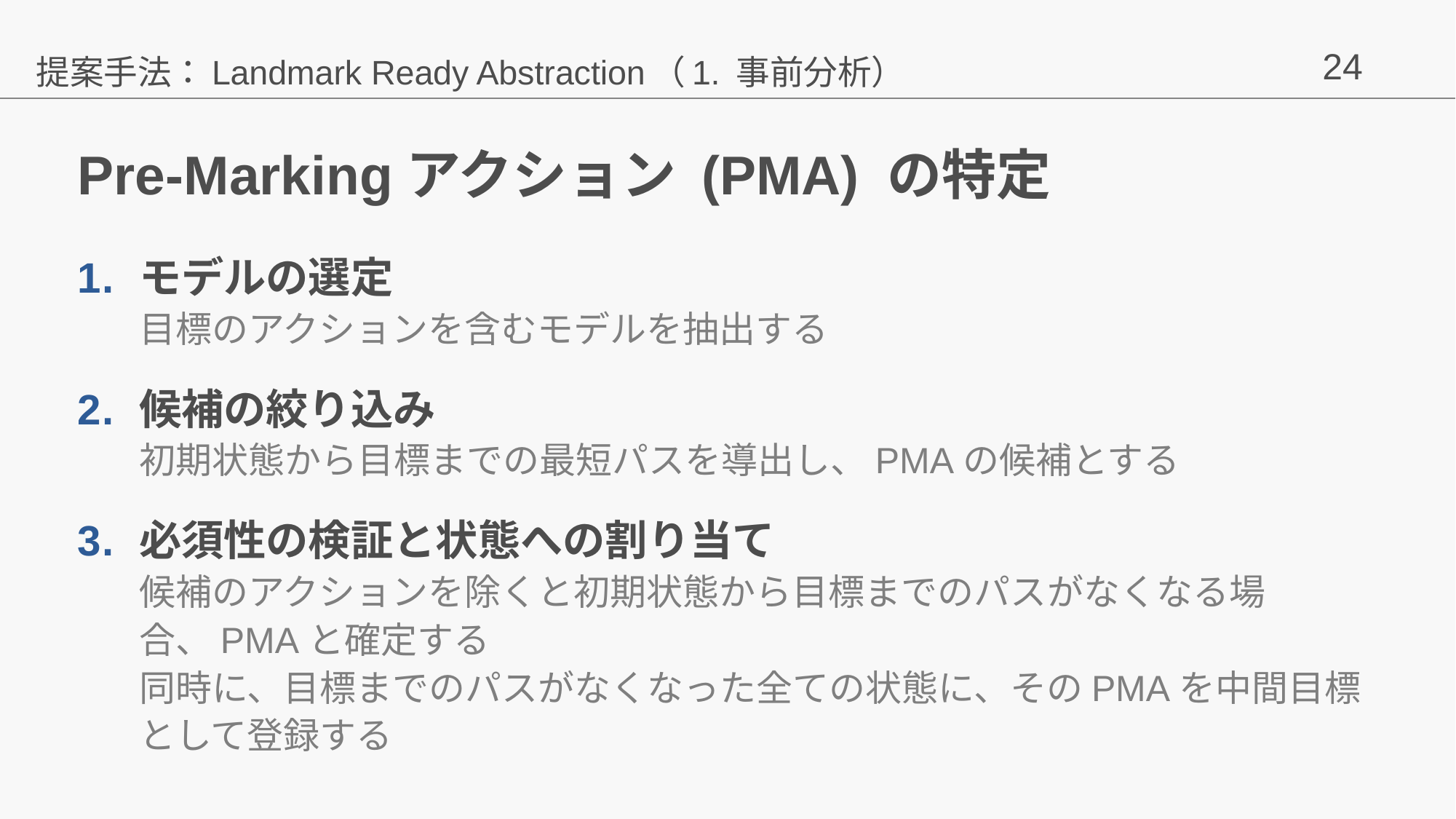

提案手法：Landmark Ready Abstraction（1. 事前分析）
# Pre-Markingアクション (PMA) の特定
モデルの選定
目標のアクションを含むモデルを抽出する
候補の絞り込み
初期状態から目標までの最短パスを導出し、PMAの候補とする
必須性の検証と状態への割り当て
候補のアクションを除くと初期状態から目標までのパスがなくなる場合、PMAと確定する
同時に、目標までのパスがなくなった全ての状態に、そのPMAを中間目標として登録する